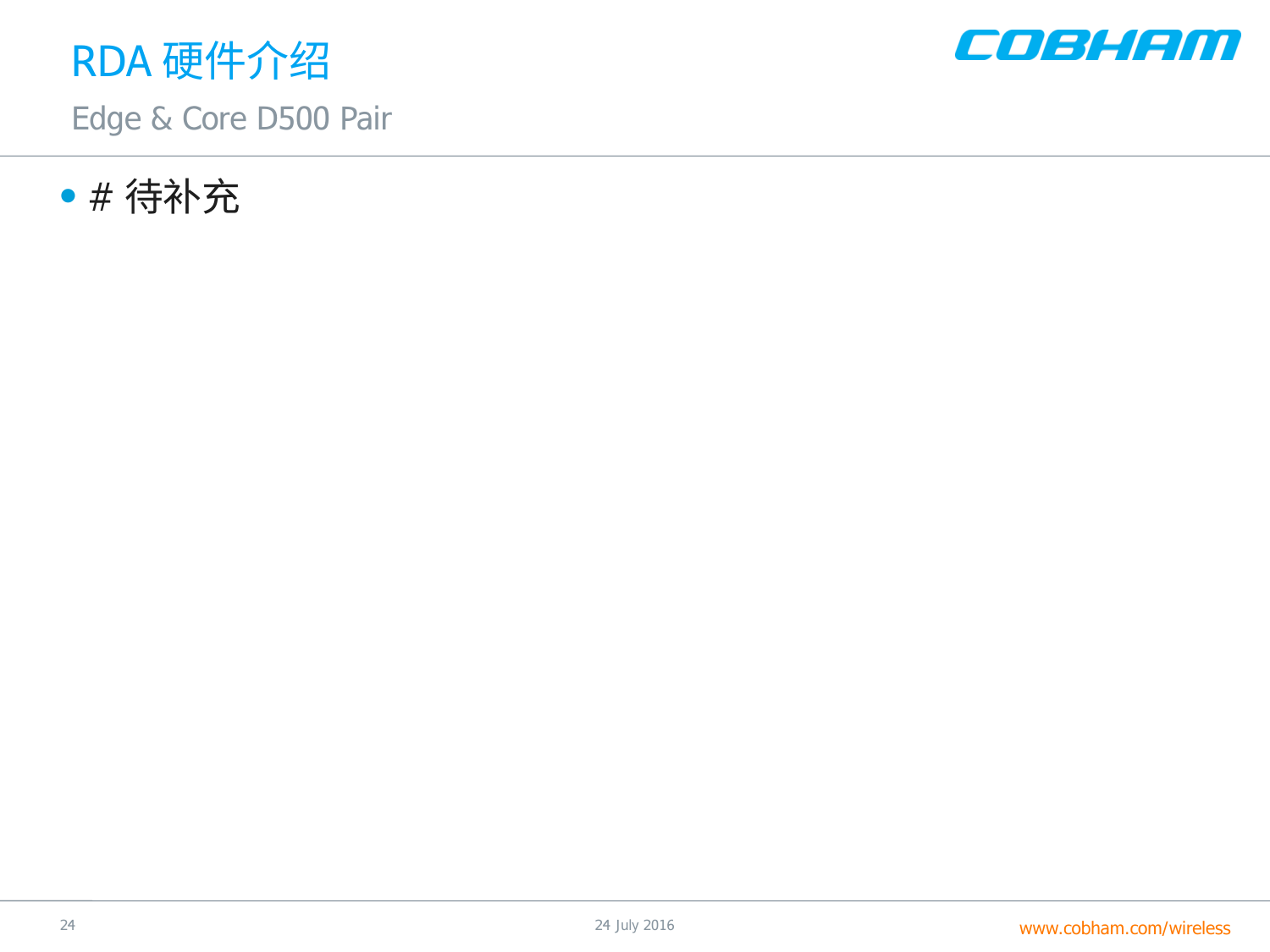

# RDA硬件介绍
Edge & Core D500 Pair
#待补充
24
24 July 2016